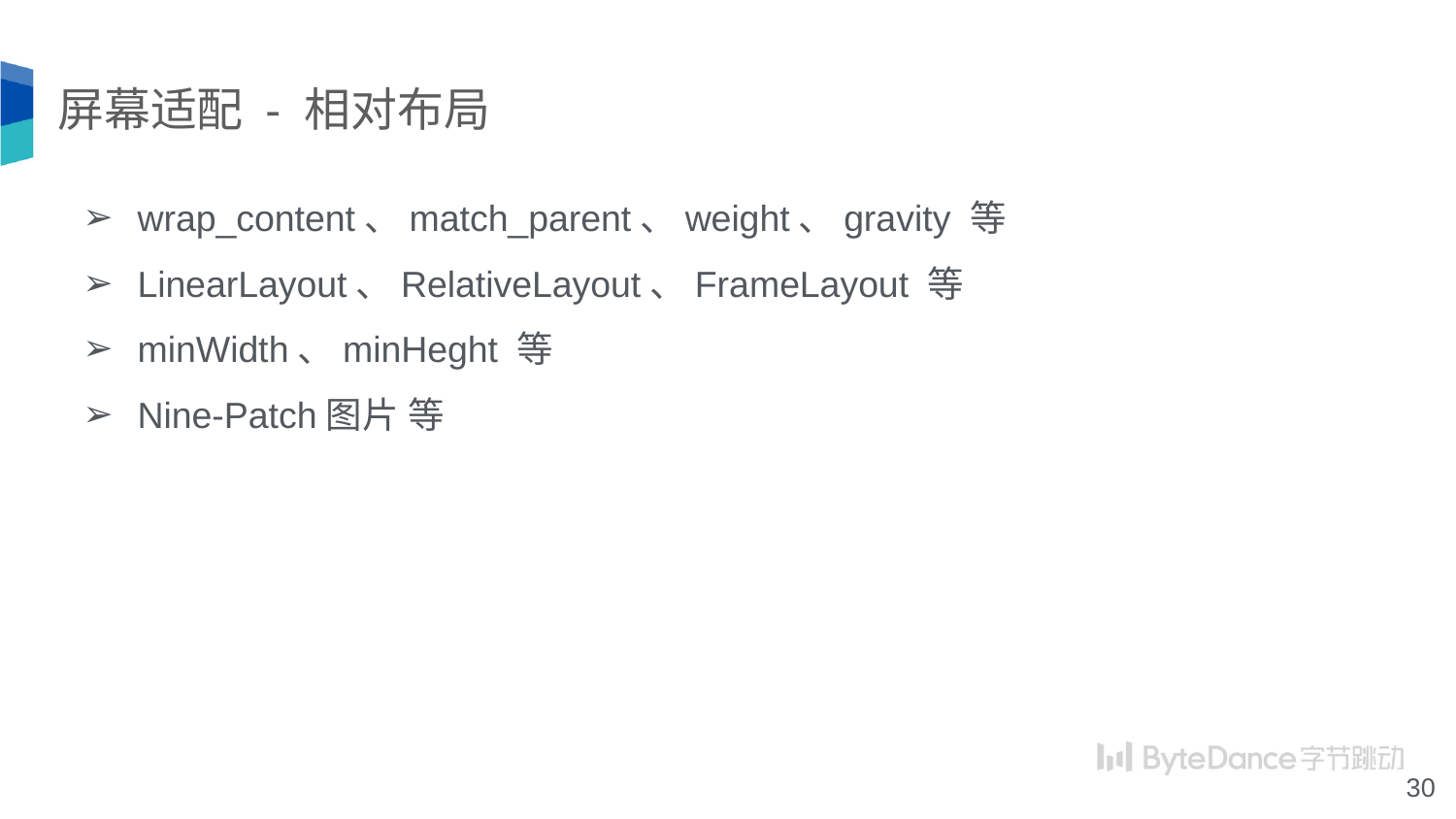

# 屏幕适配 - 相对布局
wrap_content、match_parent、weight、gravity 等
LinearLayout、RelativeLayout、FrameLayout 等
minWidth、minHeght 等
Nine-Patch图片 等

30